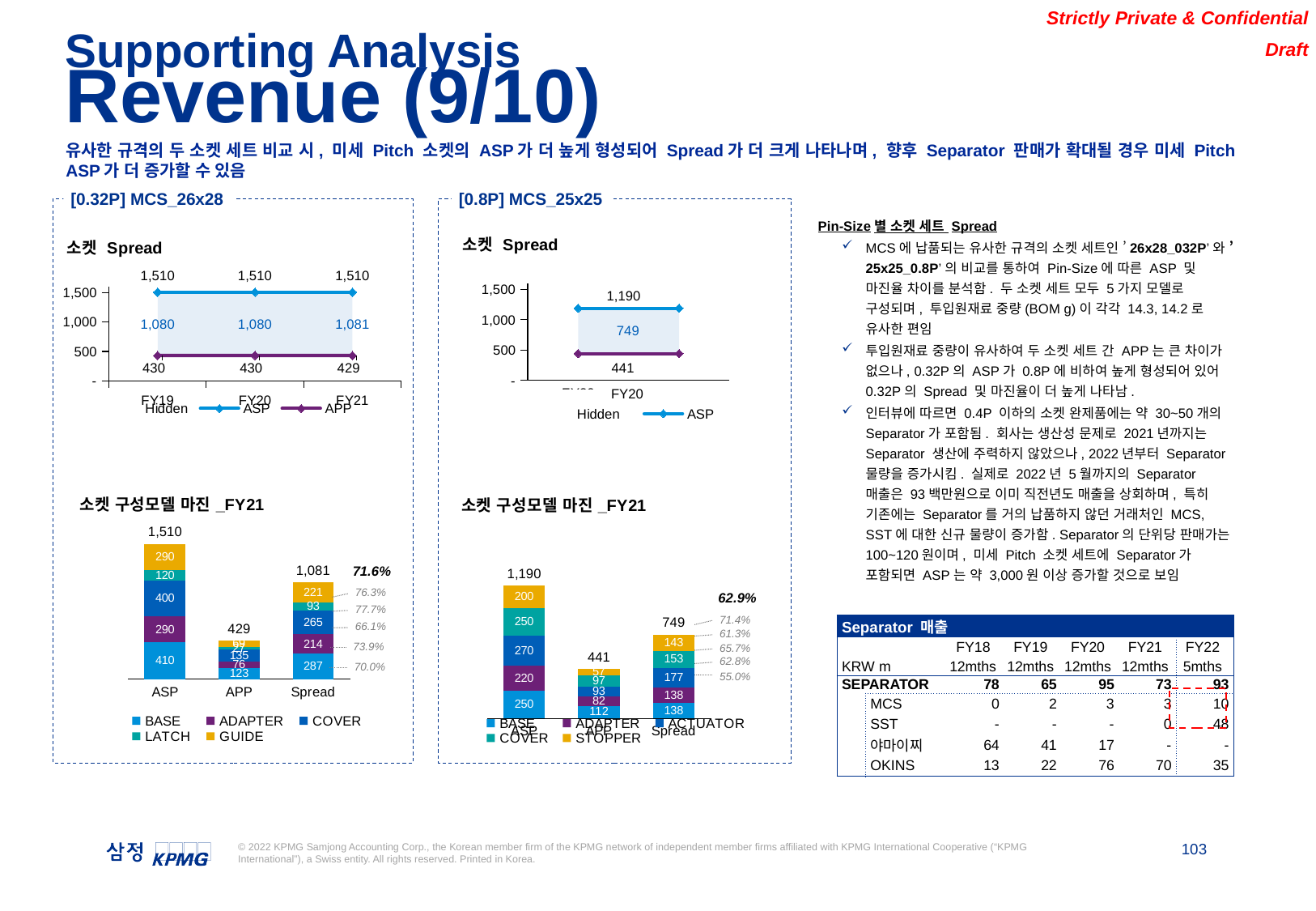

Supporting Analysis
Revenue (9/10)
유사한 규격의 두 소켓 세트 비교 시, 미세 Pitch 소켓의 ASP가 더 높게 형성되어 Spread가 더 크게 나타나며, 향후 Separator 판매가 확대될 경우 미세 Pitch ASP가 더 증가할 수 있음

[0.32P] MCS_26x28
[0.8P] MCS_25x25

Pin-Size별 소켓 세트 Spread
MCS에 납품되는 유사한 규격의 소켓 세트인 ’26x28_032P’와 ’25x25_0.8P’의 비교를 통하여 Pin-Size에 따른 ASP 및 마진율 차이를 분석함. 두 소켓 세트 모두 5가지 모델로 구성되며, 투입원재료 중량(BOM g)이 각각 14.3, 14.2로 유사한 편임
투입원재료 중량이 유사하여 두 소켓 세트 간 APP는 큰 차이가 없으나, 0.32P의 ASP가 0.8P에 비하여 높게 형성되어 있어 0.32P의 Spread 및 마진율이 더 높게 나타남.
인터뷰에 따르면 0.4P 이하의 소켓 완제품에는 약 30~50개의 Separator가 포함됨. 회사는 생산성 문제로 2021년까지는 Separator 생산에 주력하지 않았으나, 2022년부터 Separator 물량을 증가시킴. 실제로 2022년 5월까지의 Separator 매출은 93백만원으로 이미 직전년도 매출을 상회하며, 특히 기존에는 Separator를 거의 납품하지 않던 거래처인 MCS, SST에 대한 신규 물량이 증가함. Separator의 단위당 판매가는 100~120원이며, 미세 Pitch 소켓 세트에 Separator가 포함되면 ASP는 약 3,000원 이상 증가할 것으로 보임

### Chart: 소켓 Spread

| Category | Hidden | Spread | ASP | APP |
|---|---|---|---|---|
| FY20 | 441.0968280118498 | 748.9031719881502 | 1190.0 | 441.0968280118498 |
| FY21 | 441.0968280118498 | 748.9031719881502 | 1190.0 | 441.0968280118498 |

### Chart: 소켓 Spread

| Category | Hidden | Spread | ASP | APP |
|---|---|---|---|---|
| FY19 | 430.3713482950071 | 1079.628651704993 | 1510.0 | 430.3713482950071 |
| FY20 | 429.8867984358336 | 1080.1132015641665 | 1510.0 | 429.8867984358336 |
| FY21 | 429.3880958516446 | 1080.6119041483553 | 1510.0 | 429.3880958516446 |
FY20

### Chart: 소켓 구성모델 마진_FY21

| Category | BASE | ADAPTER | ACTUATOR | COVER | STOPPER | 합계 |
|---|---|---|---|---|---|---|
| ASP | 250.0 | 220.0 | 270.0 | 250.0 | 200.0 | 1190.0 |
| APP | 112.38079081632654 | 81.9 | 92.74052073732717 | 96.7947511520737 | 57.28076530612243 | 441.0968280118498 |
| Spread | 137.61920918367346 | 138.1 | 177.2594792626728 | 153.2052488479263 | 142.71923469387758 | 748.9031719881502 |

### Chart: 소켓 구성모델 마진_FY21

| Category | BASE | ADAPTER | COVER | LATCH | GUIDE | 합계 |
|---|---|---|---|---|---|---|
| ASP | 410.0 | 290.0 | 400.0 | 120.0 | 290.0 | 1510.0 |
| APP | 122.96 | 75.62418982794479 | 135.47886635944698 | 26.704427419354833 | 68.62061224489796 | 429.3880958516446 |
| Spread | 287.04 | 214.3758101720552 | 264.521133640553 | 93.29557258064517 | 221.37938775510204 | 1080.6119041483553 |
71.6%
76.3%
62.9%
77.7%
71.4%
66.1%
| Separator 매출 |  |  |  |  |  |  |  |
| --- | --- | --- | --- | --- | --- | --- | --- |
|  |  |  | FY18 | FY19 | FY20 | FY21 | FY22 |
| KRW m |  |  | 12mths | 12mths | 12mths | 12mths | 5mths |
| SEPARATOR |  |  | 78 | 65 | 95 | 73 | 93 |
|  | MCS | MCS | 0 | 2 | 3 | 3 | 10 |
|  | SST | SST | - | - | - | 0 | 48 |
|  | 야마이찌 | 야마이찌 | 64 | 41 | 17 | - | - |
|  | OKINS | OKINS | 13 | 22 | 76 | 70 | 35 |
61.3%
73.9%
65.7%
62.8%
70.0%
55.0%